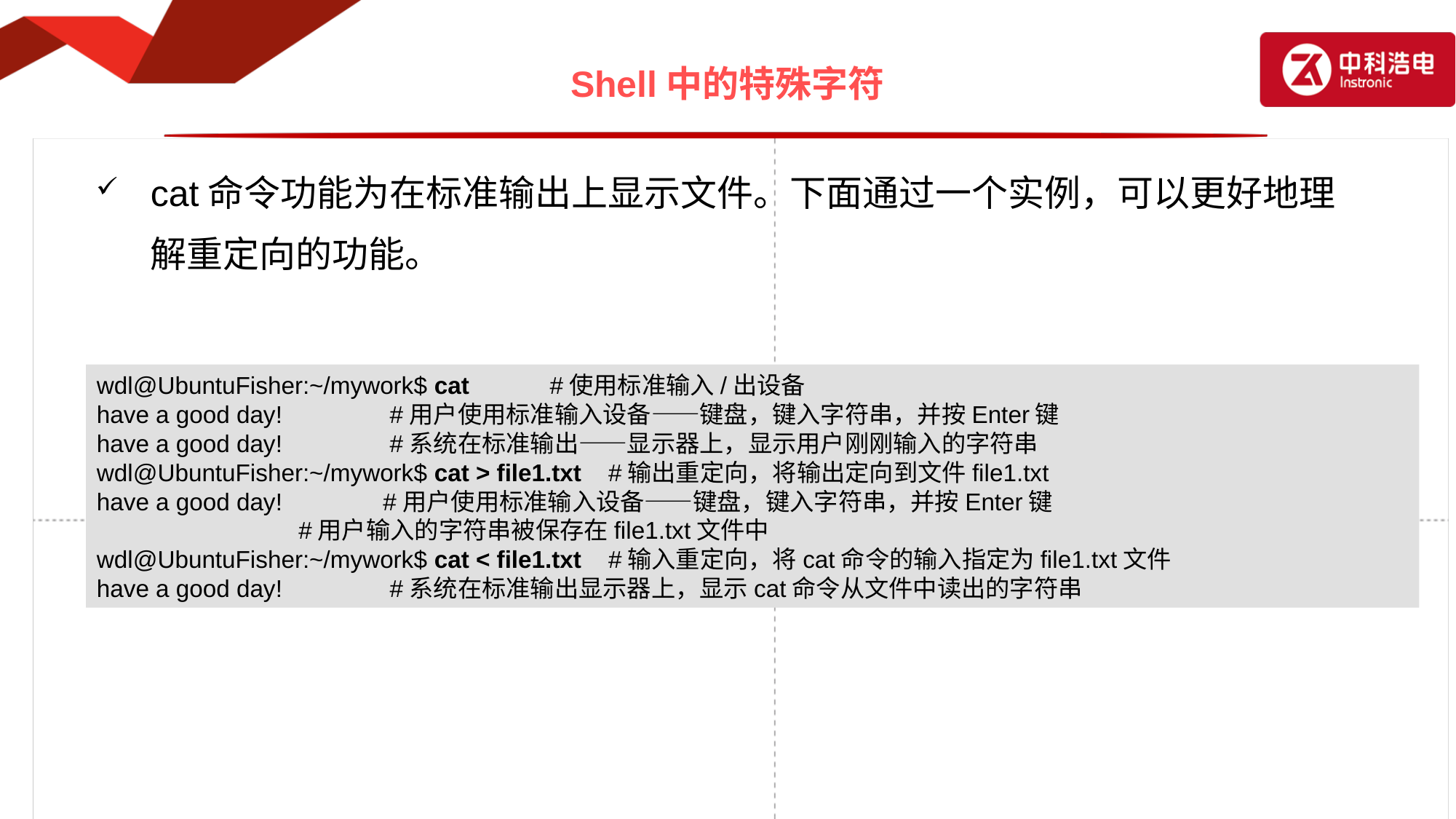

# Shell中的特殊字符
cat命令功能为在标准输出上显示文件。下面通过一个实例，可以更好地理解重定向的功能。
wdl@UbuntuFisher:~/mywork$ cat            #使用标准输入/出设备
have a good day!                #用户使用标准输入设备——键盘，键入字符串，并按Enter键
have a good day!                #系统在标准输出——显示器上，显示用户刚刚输入的字符串
wdl@UbuntuFisher:~/mywork$ cat > file1.txt    #输出重定向，将输出定向到文件file1.txt
have a good day!               #用户使用标准输入设备——键盘，键入字符串，并按Enter键
                              #用户输入的字符串被保存在file1.txt文件中
wdl@UbuntuFisher:~/mywork$ cat < file1.txt    #输入重定向，将cat命令的输入指定为file1.txt文件
have a good day!                #系统在标准输出显示器上，显示cat命令从文件中读出的字符串